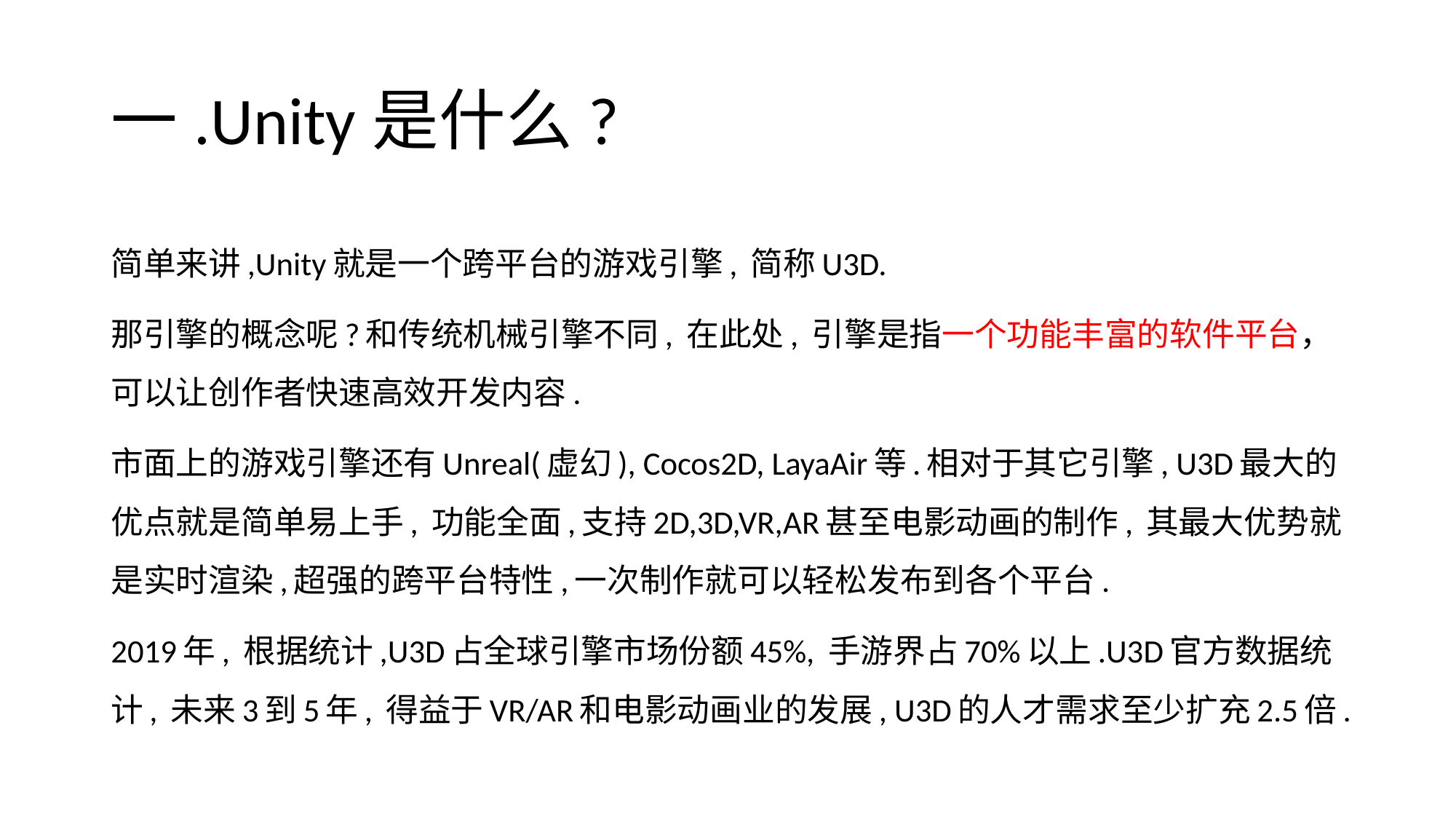

# 一.Unity是什么?
简单来讲,Unity就是一个跨平台的游戏引擎, 简称U3D.
那引擎的概念呢?和传统机械引擎不同, 在此处, 引擎是指一个功能丰富的软件平台，可以让创作者快速高效开发内容.
市面上的游戏引擎还有Unreal(虚幻), Cocos2D, LayaAir等.相对于其它引擎, U3D最大的优点就是简单易上手, 功能全面,支持2D,3D,VR,AR甚至电影动画的制作, 其最大优势就是实时渲染,超强的跨平台特性,一次制作就可以轻松发布到各个平台.
2019年, 根据统计,U3D占全球引擎市场份额45%, 手游界占70%以上.U3D官方数据统计, 未来3到5年, 得益于VR/AR和电影动画业的发展, U3D的人才需求至少扩充2.5倍.